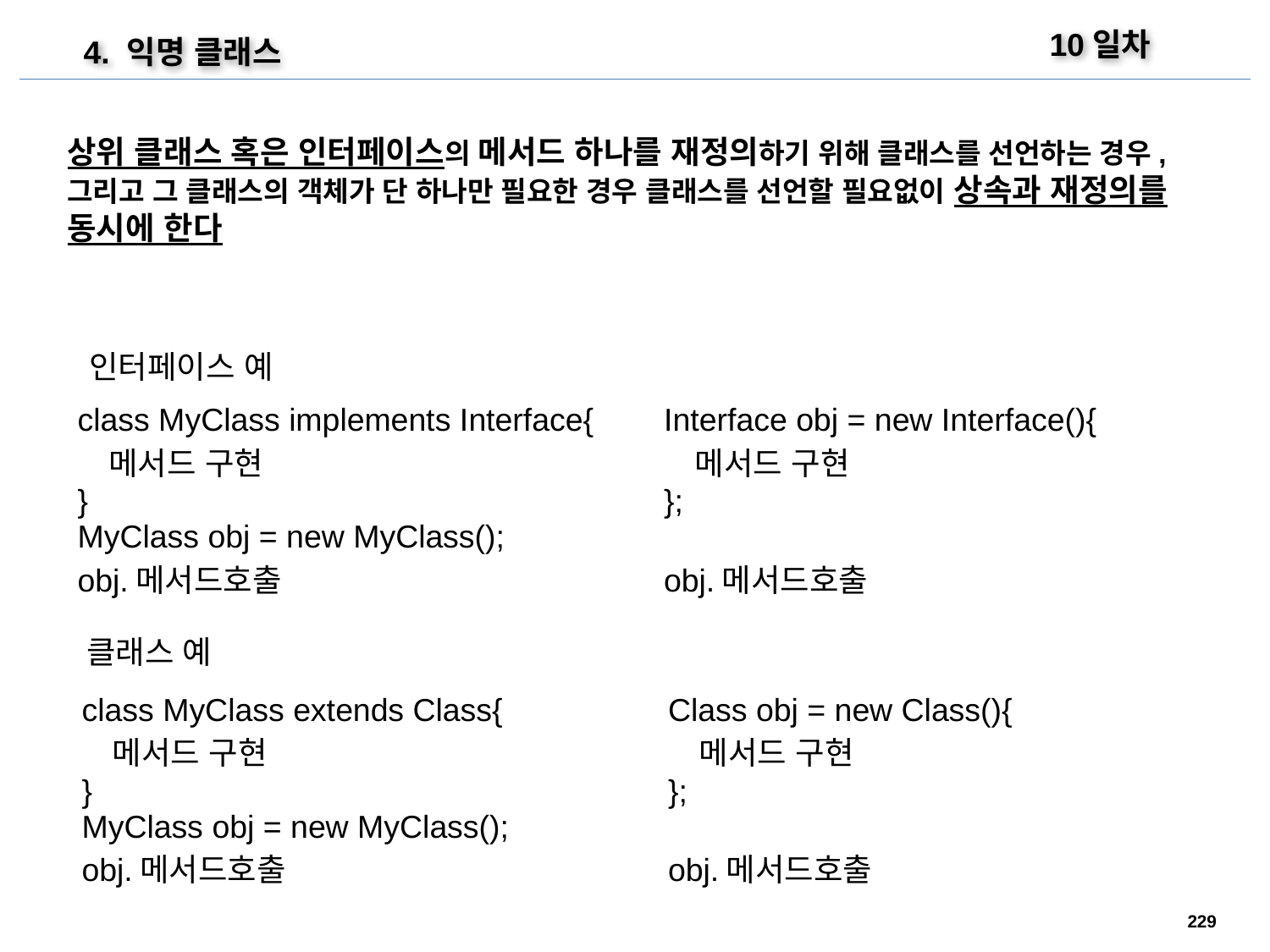

10일차
4. 익명 클래스
상위 클래스 혹은 인터페이스의 메서드 하나를 재정의하기 위해 클래스를 선언하는 경우, 그리고 그 클래스의 객체가 단 하나만 필요한 경우 클래스를 선언할 필요없이 상속과 재정의를 동시에 한다
인터페이스 예
| class MyClass implements Interface{ 메서드 구현 } MyClass obj = new MyClass(); obj.메서드호출 | Interface obj = new Interface(){ 메서드 구현 }; obj.메서드호출 |
| --- | --- |
클래스 예
| class MyClass extends Class{ 메서드 구현 } MyClass obj = new MyClass(); obj.메서드호출 | Class obj = new Class(){ 메서드 구현 }; obj.메서드호출 |
| --- | --- |